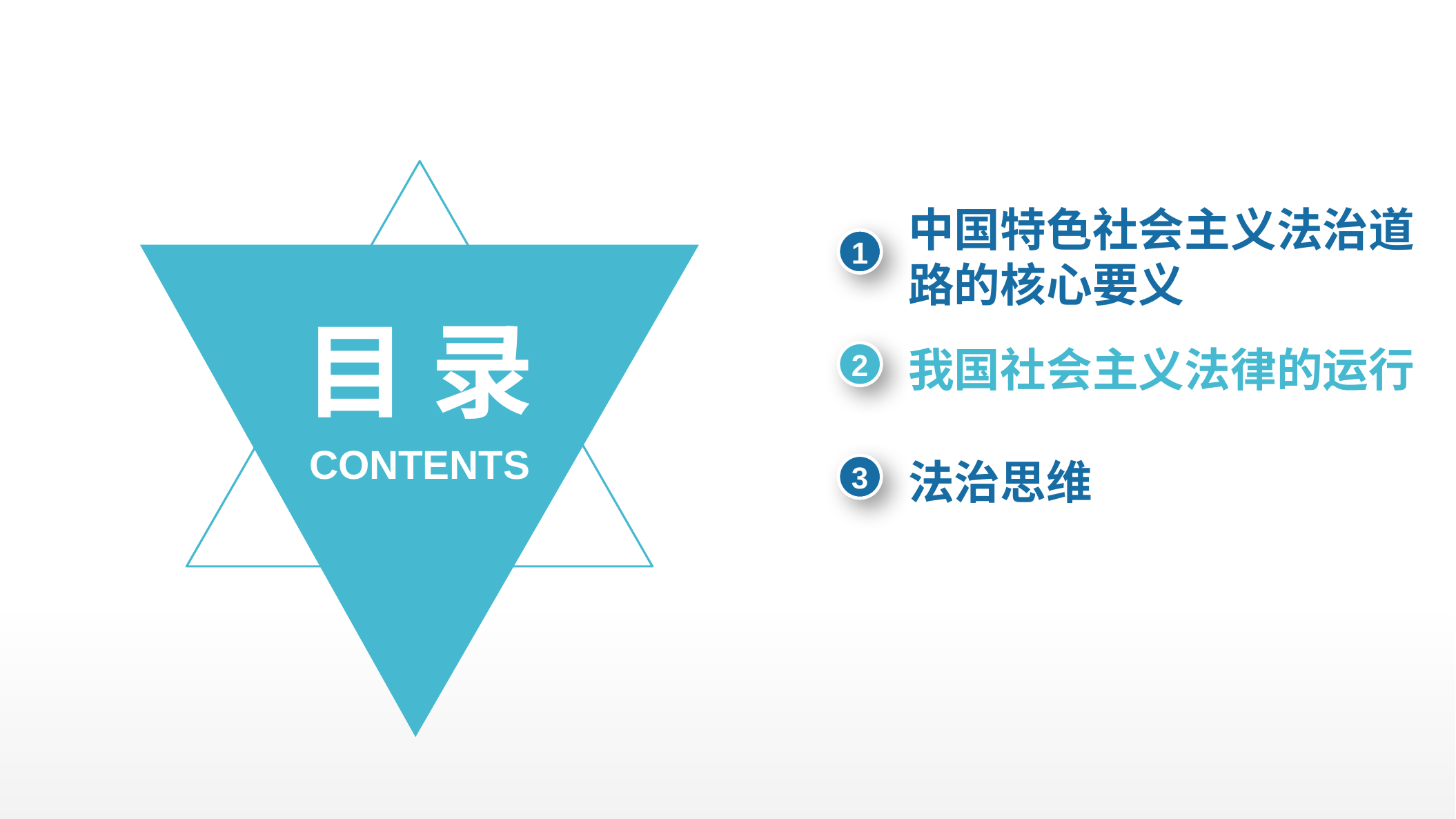

中国特色社会主义法治道路的核心要义
1

目 录
我国社会主义法律的运行
2
CONTENTS
法治思维
3